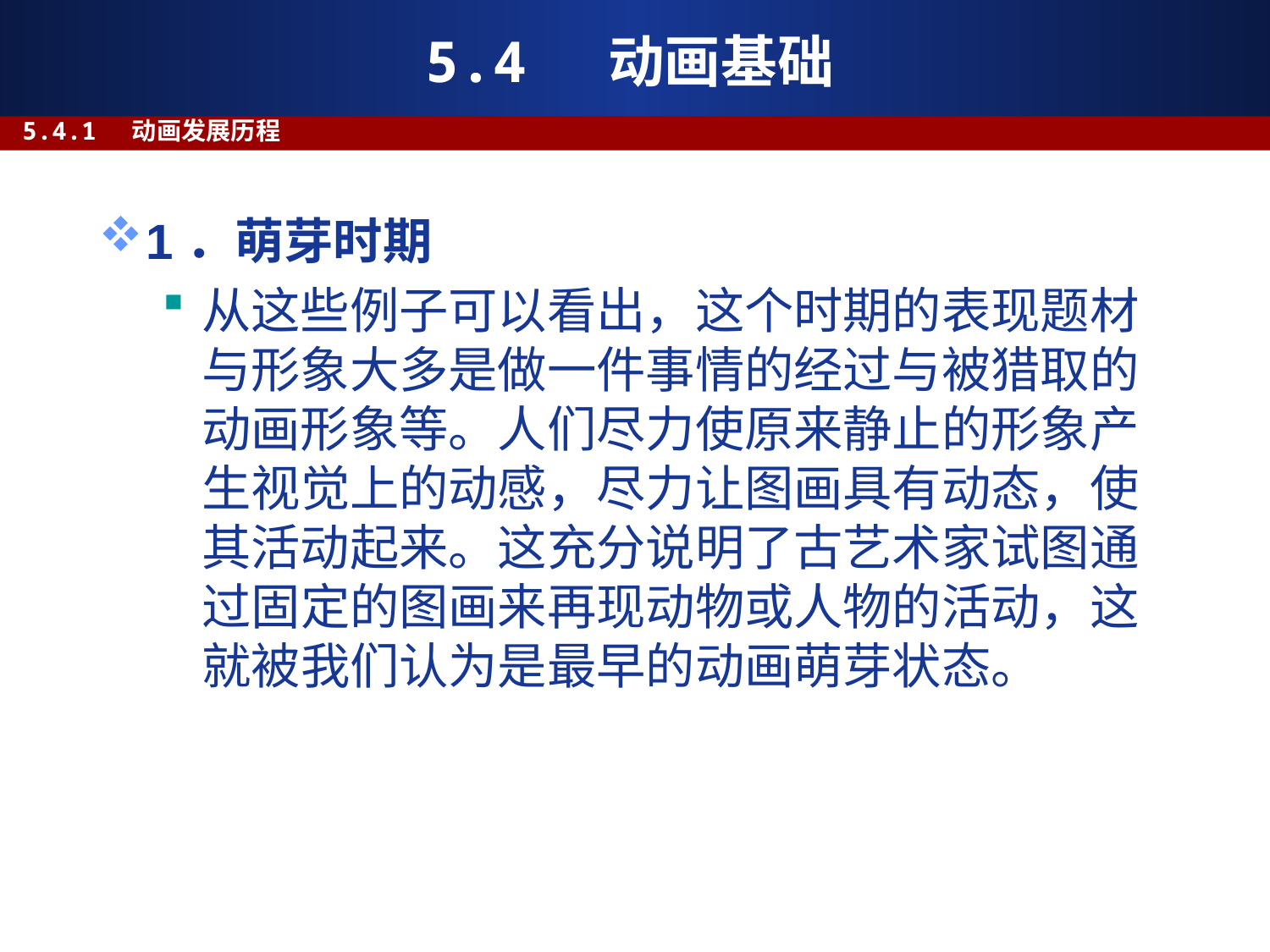

# 5.4  动画基础
5.4.1  动画发展历程
1．萌芽时期
从这些例子可以看出，这个时期的表现题材与形象大多是做一件事情的经过与被猎取的动画形象等。人们尽力使原来静止的形象产生视觉上的动感，尽力让图画具有动态，使其活动起来。这充分说明了古艺术家试图通过固定的图画来再现动物或人物的活动，这就被我们认为是最早的动画萌芽状态。